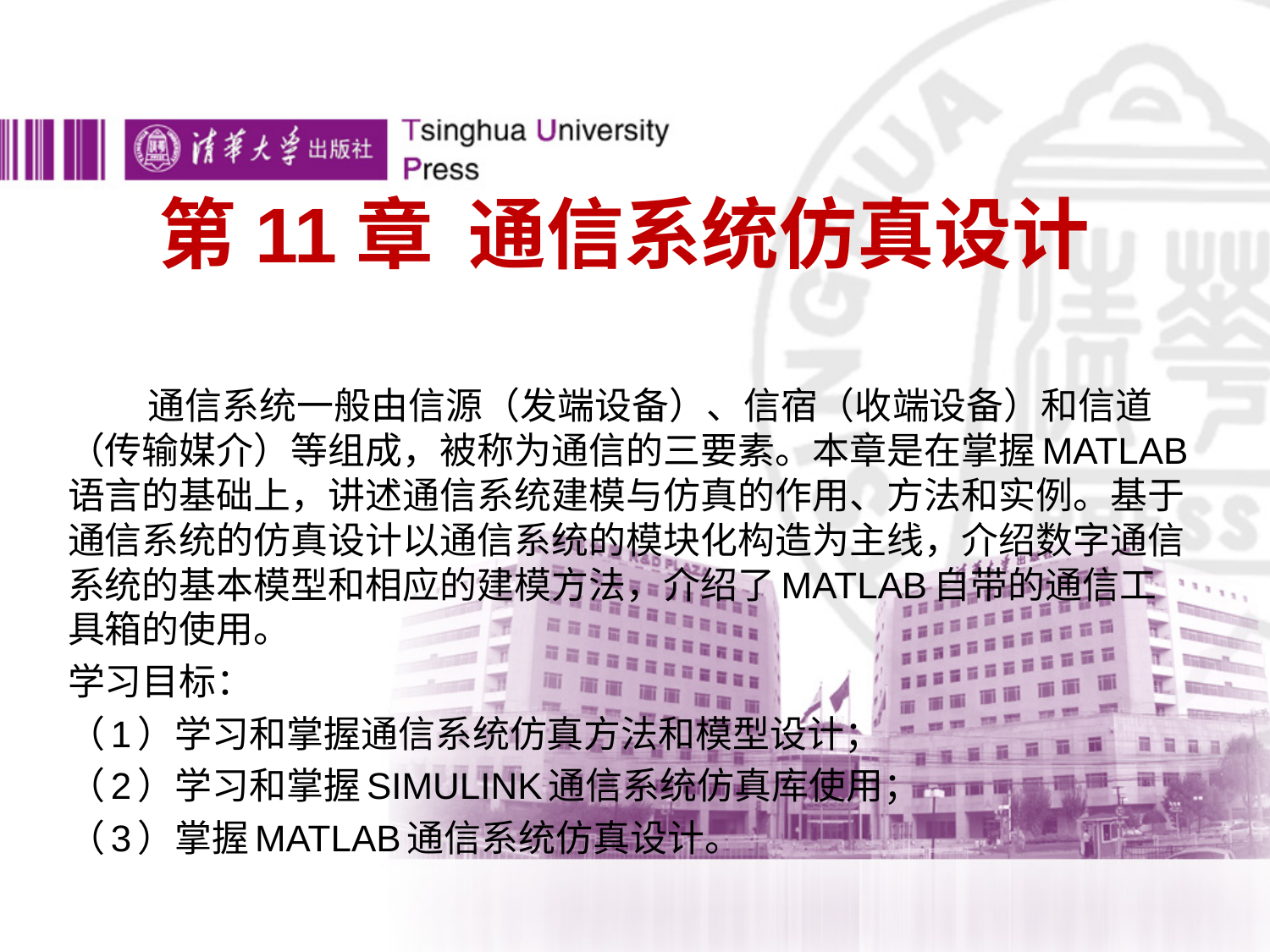

# 第11章  通信系统仿真设计
         通信系统一般由信源（发端设备）、信宿（收端设备）和信道（传输媒介）等组成，被称为通信的三要素。本章是在掌握MATLAB语言的基础上，讲述通信系统建模与仿真的作用、方法和实例。基于通信系统的仿真设计以通信系统的模块化构造为主线，介绍数字通信系统的基本模型和相应的建模方法，介绍了MATLAB自带的通信工具箱的使用。
学习目标：
（1）学习和掌握通信系统仿真方法和模型设计；
（2）学习和掌握SIMULINK通信系统仿真库使用；
（3）掌握MATLAB通信系统仿真设计。